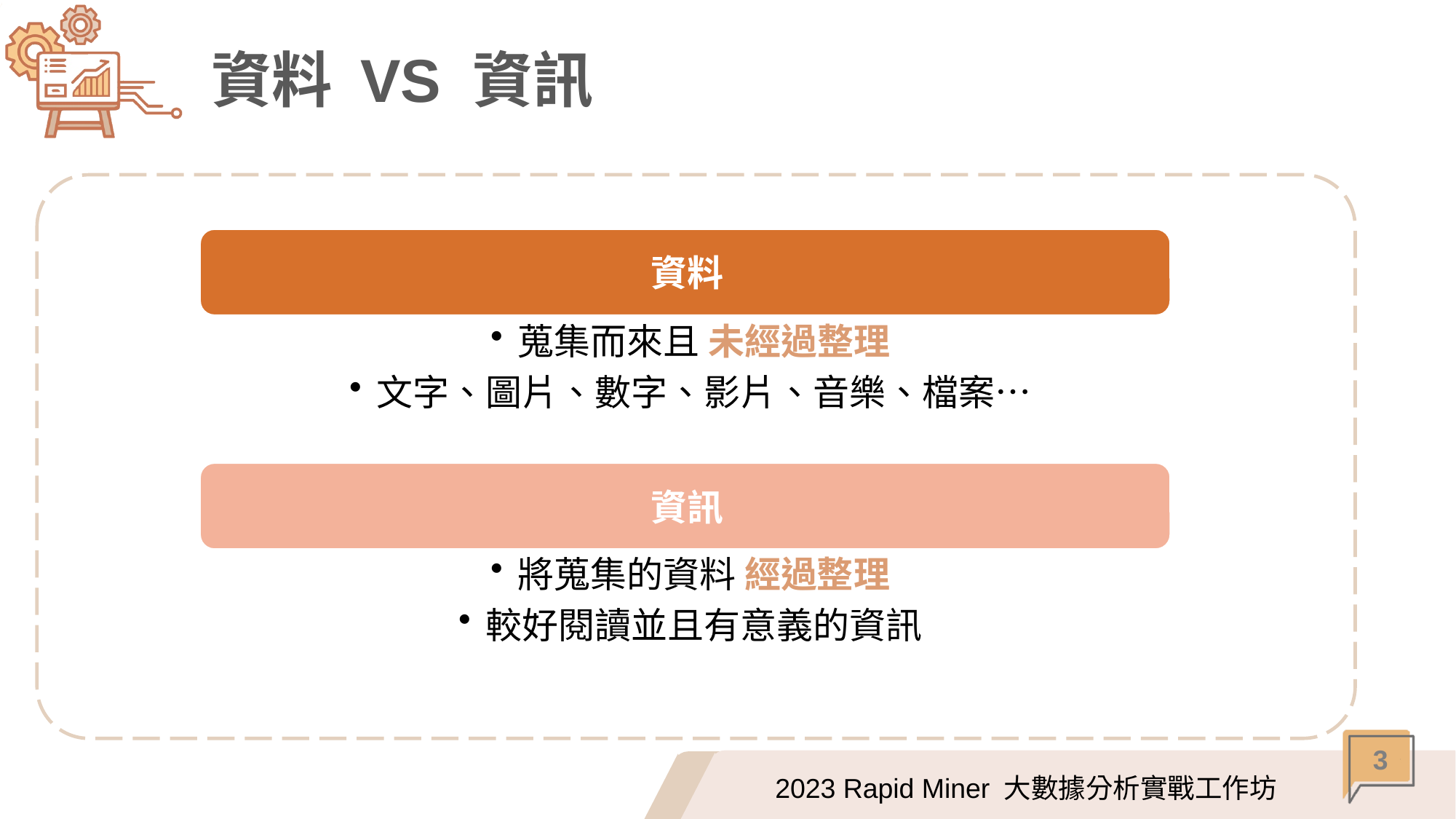

# 資料 VS 資訊
資料
蒐集而來且 未經過整理
文字、圖片、數字、影片、音樂、檔案…
資訊
將蒐集的資料 經過整理
較好閱讀並且有意義的資訊